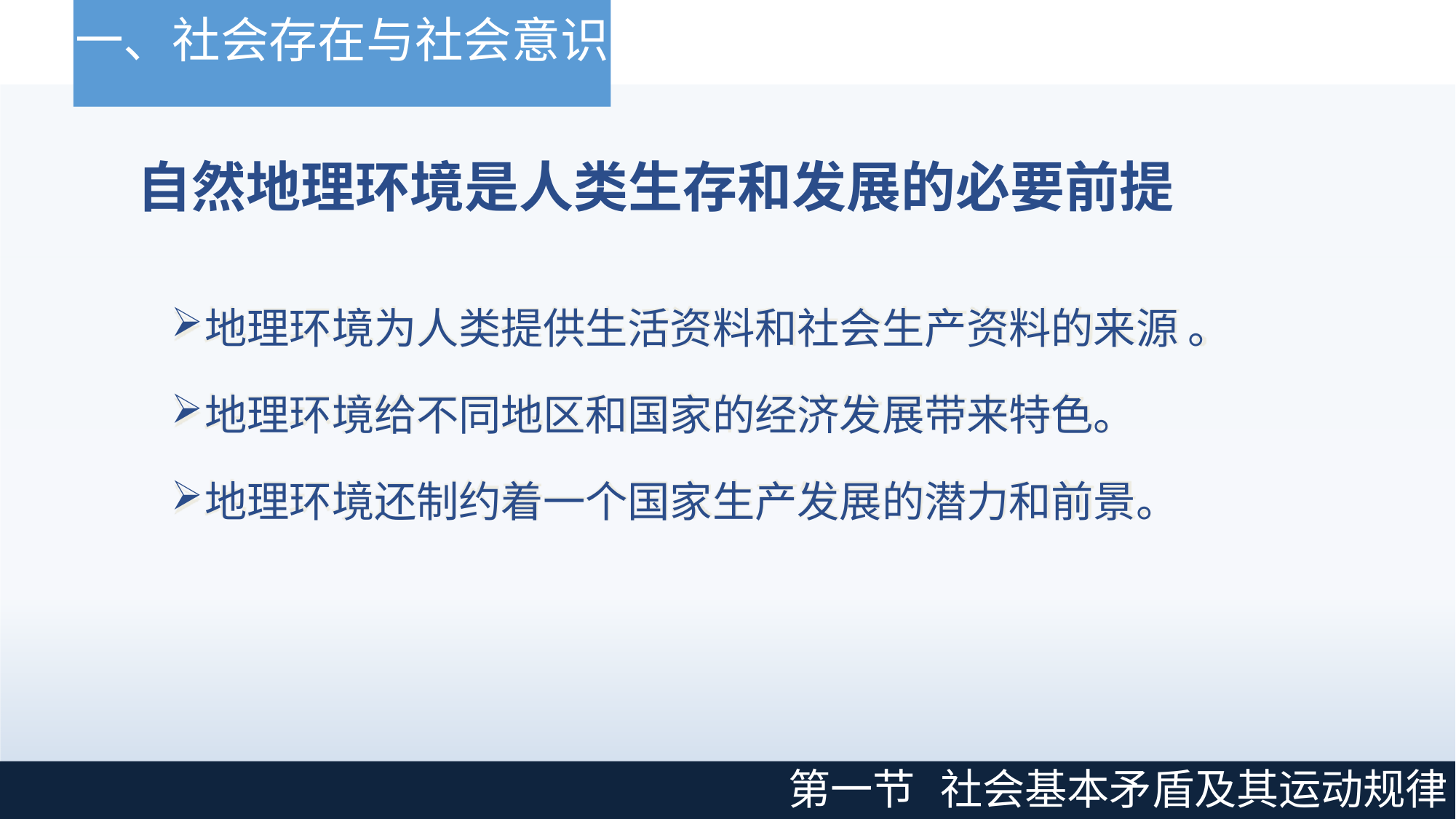

# 一、社会存在与社会意识

自然地理环境是人类生存和发展的必要前提

地理环境为人类提供生活资料和社会生产资料的来源 。
地理环境给不同地区和国家的经济发展带来特色。
地理环境还制约着一个国家生产发展的潜力和前景。

第一节
社会基本矛盾及其运动规律